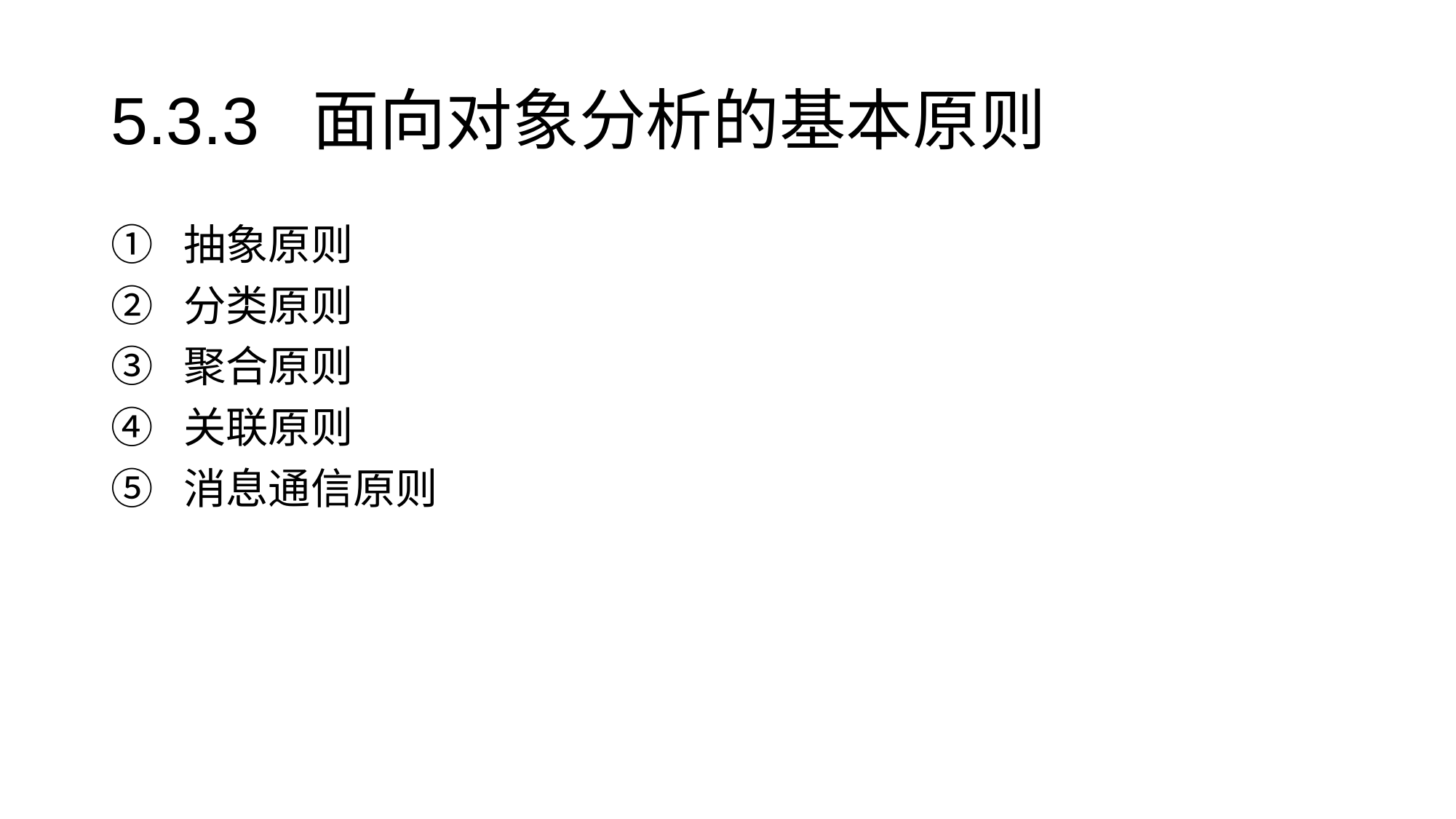

# 5.3.3  面向对象分析的基本原则
抽象原则
分类原则
聚合原则
关联原则
消息通信原则